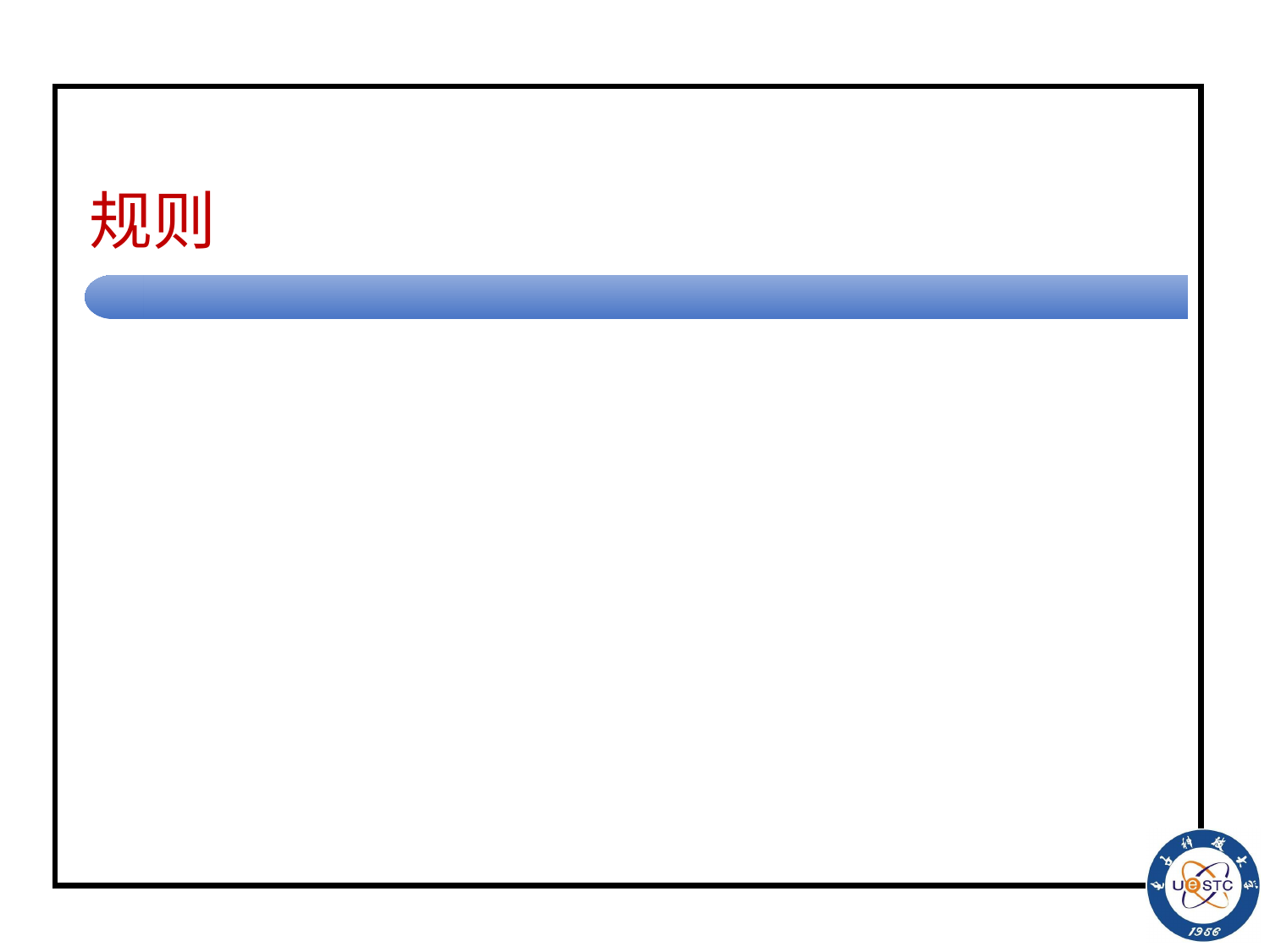

# 规则
①读到一个a,  用#代替它,  向右寻找b
<start,  a,  del_b,  #,  R>
<del_b,  a,  del_b,  a,  R>
<del_b,  $,  del_b,  $,  R>

②处于状态del_b,  扫描到b,  用$代替,  向左寻找a,
<del_b,   b,  seek_#,  $,  L>
<seek_#,  $,  seek_#,  $,  L>
<seek_#,  a,  seek_#,  a,  L> //跳过右侧a串
<seek_#,  #,  seek_a,  #,  R> //到达最右#
<seek_a,  a,  del_b,   #,  R> //到达当前最左a